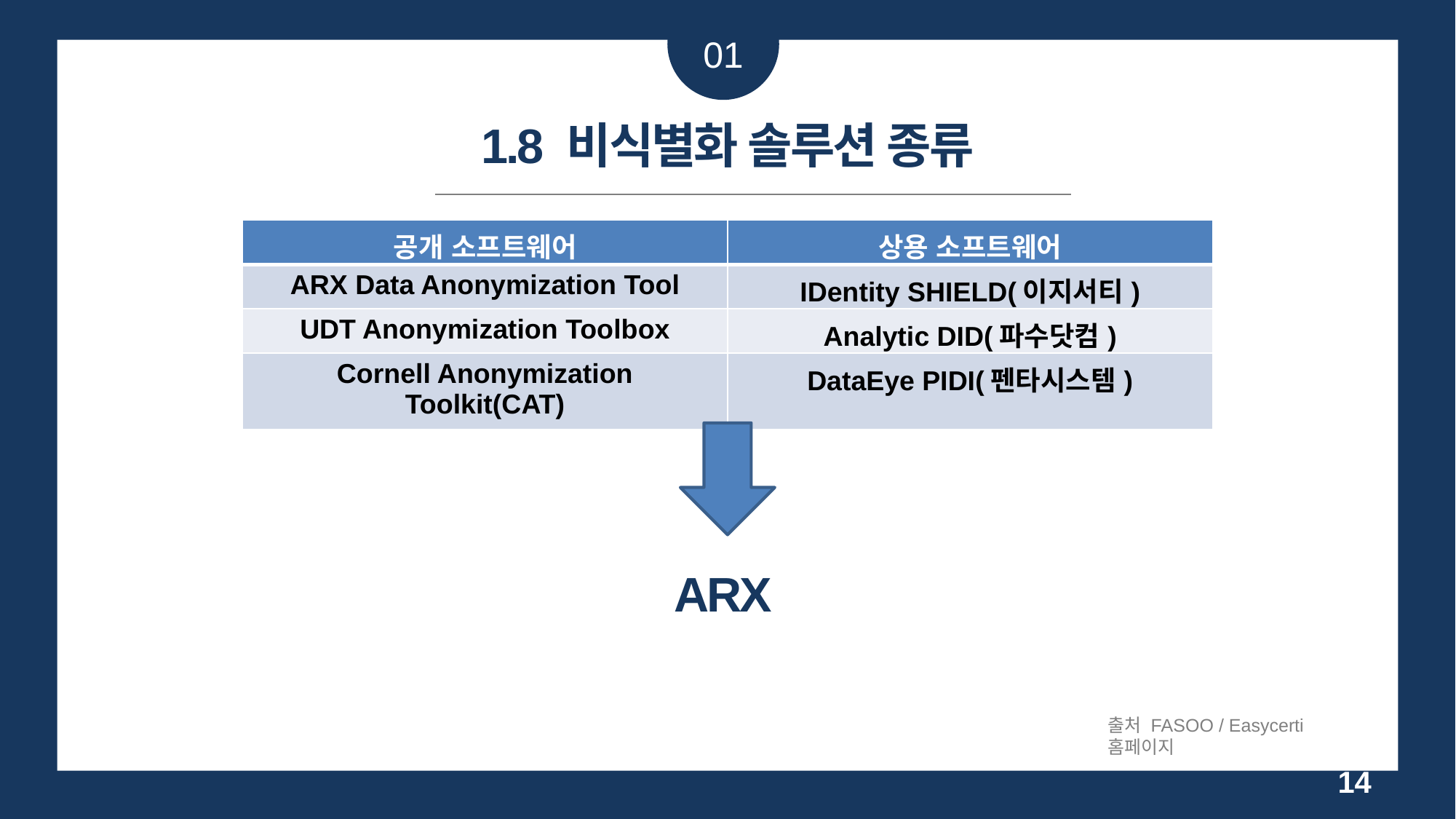

01
1.8 비식별화 솔루션 종류
| 공개 소프트웨어 | 상용 소프트웨어 |
| --- | --- |
| ARX Data Anonymization Tool | IDentity SHIELD(이지서티) |
| UDT Anonymization Toolbox | Analytic DID(파수닷컴) |
| Cornell Anonymization Toolkit(CAT) | DataEye PIDI(펜타시스템) |

ARX
출처 FASOO / Easycerti 홈페이지

14